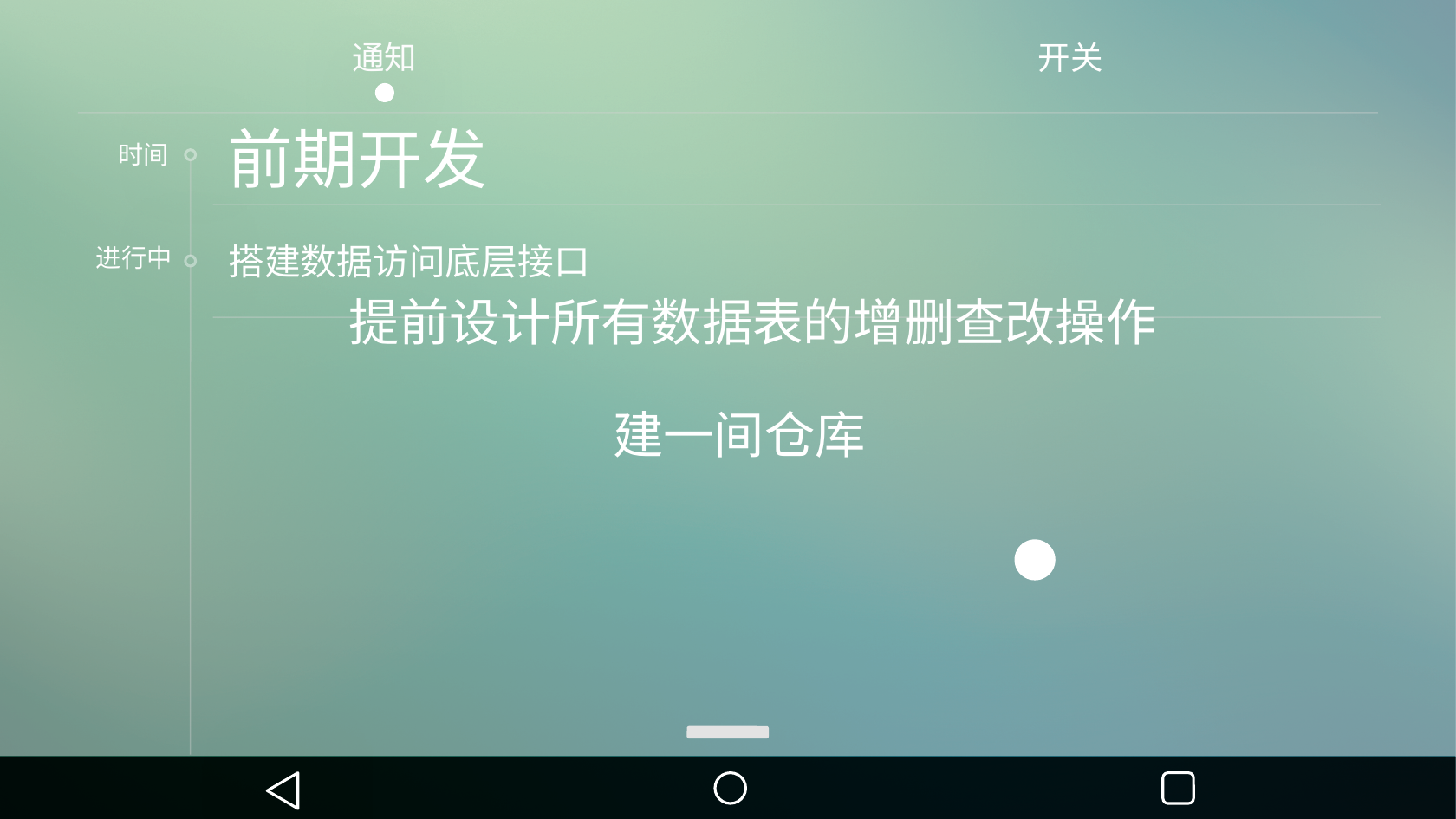

通知
开关

前期开发
时间

搭建数据访问底层接口
进行中

提前设计所有数据表的增删查改操作
建一间仓库